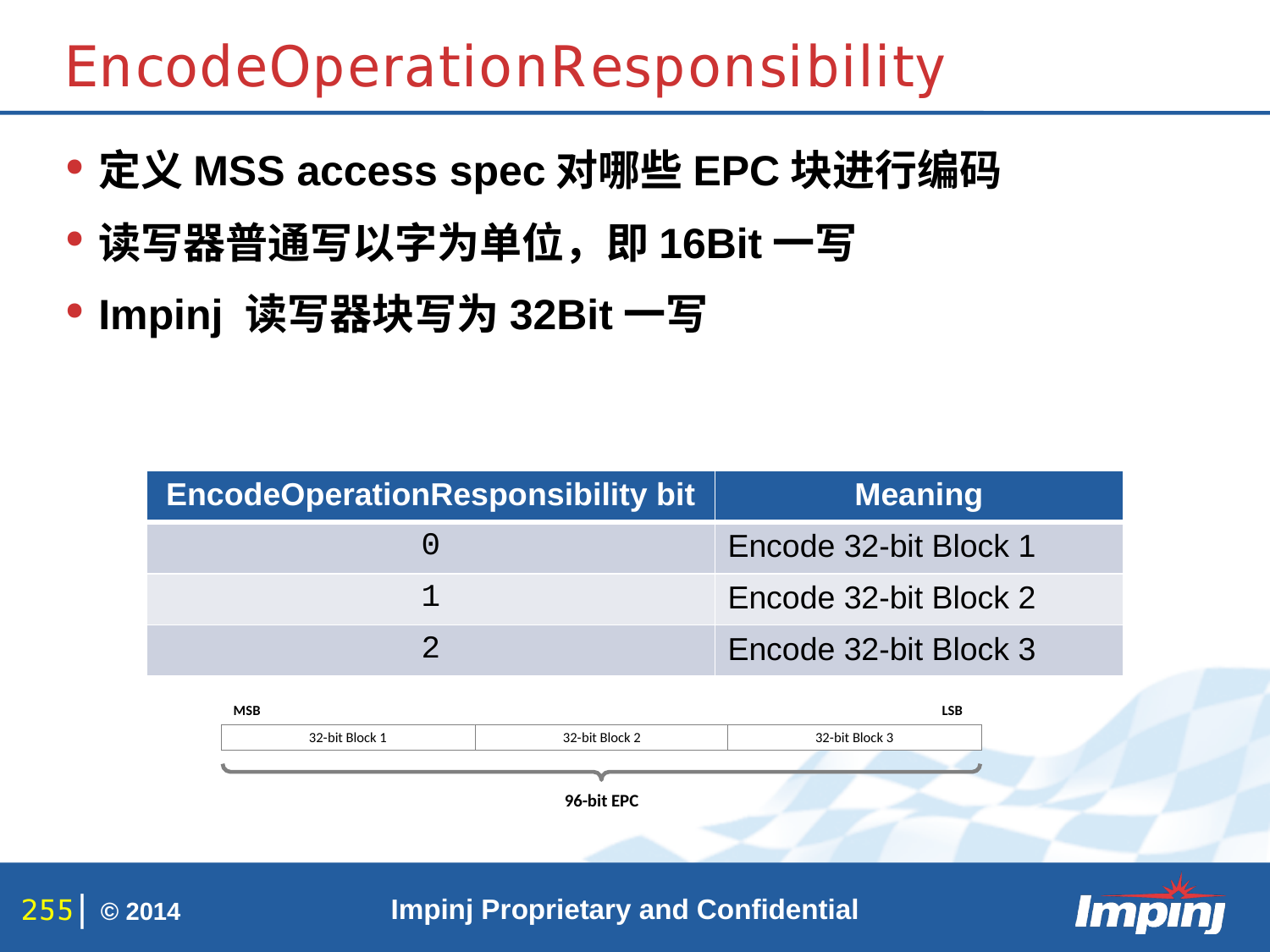

# EncodeOperationResponsibility
定义MSS access spec对哪些EPC块进行编码
读写器普通写以字为单位，即16Bit一写
Impinj 读写器块写为32Bit一写

| EncodeOperationResponsibility bit | Meaning |
| --- | --- |
| 0 | Encode 32-bit Block 1 |
| 1 | Encode 32-bit Block 2 |
| 2 | Encode 32-bit Block 3 |
MSB
LSB
32-bit Block 1
32-bit Block 2
32-bit Block 3
96-bit EPC